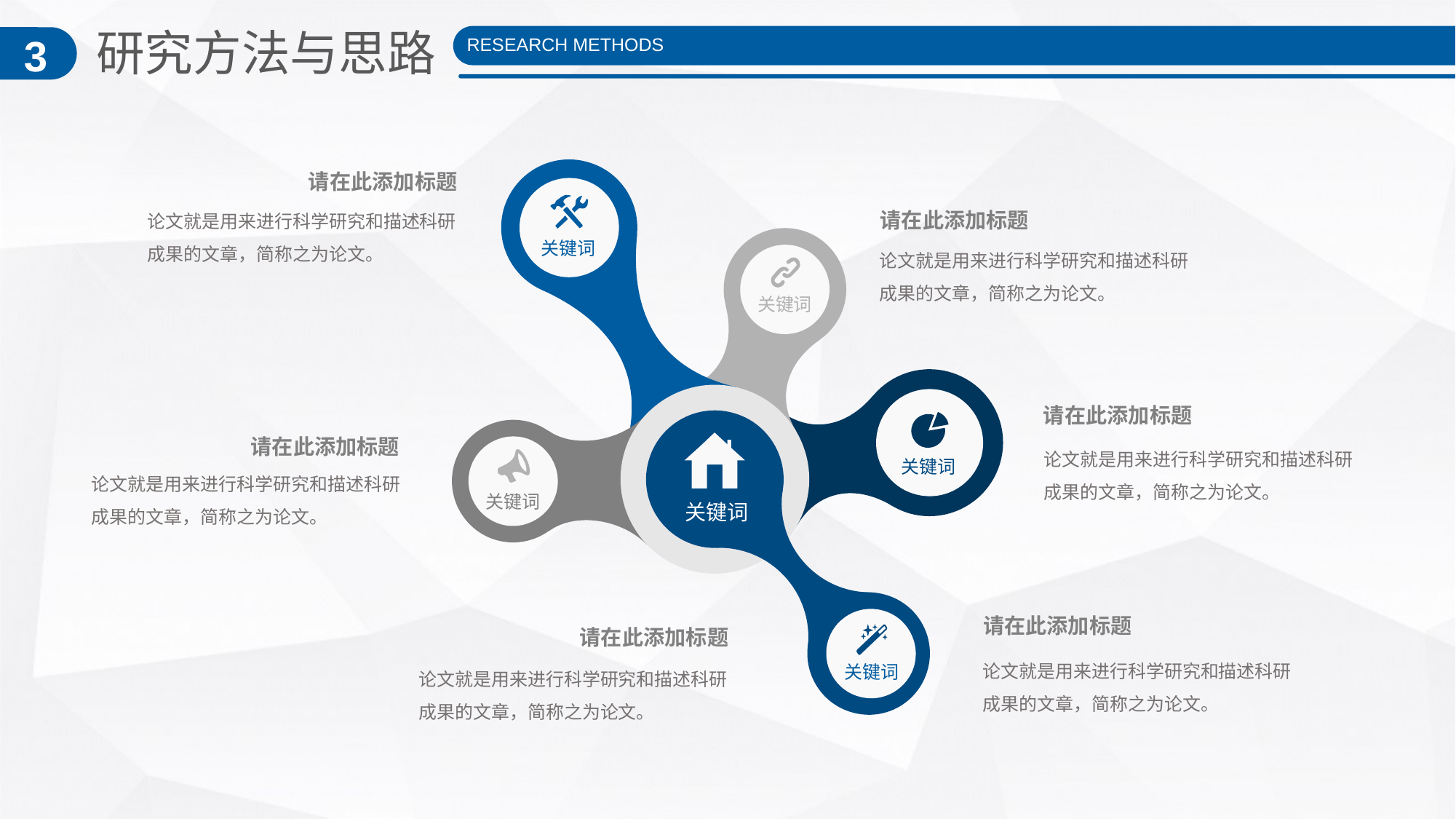

研究方法与思路
3

RESEARCH METHODS

关键词

关键词

关键词
关键词

关键词

关键词
请在此添加标题
论文就是用来进行科学研究和描述科研成果的文章，简称之为论文。
请在此添加标题
论文就是用来进行科学研究和描述科研成果的文章，简称之为论文。
请在此添加标题
论文就是用来进行科学研究和描述科研成果的文章，简称之为论文。
请在此添加标题
论文就是用来进行科学研究和描述科研成果的文章，简称之为论文。
请在此添加标题
论文就是用来进行科学研究和描述科研成果的文章，简称之为论文。
请在此添加标题
论文就是用来进行科学研究和描述科研成果的文章，简称之为论文。